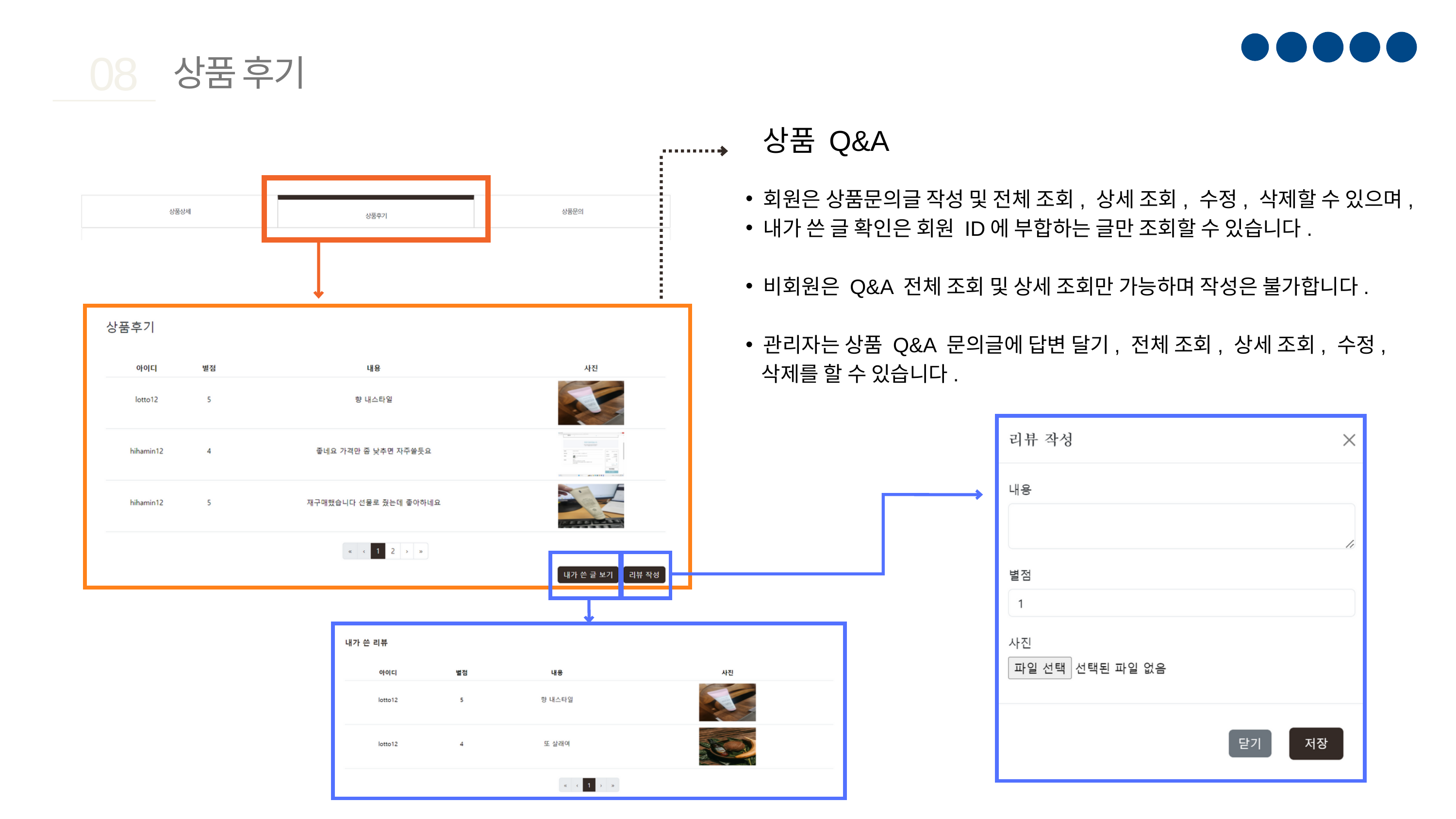

08
상품 후기

상품 Q&A

회원은 상품문의글 작성 및 전체 조회, 상세 조회, 수정, 삭제할 수 있으며,
내가 쓴 글 확인은 회원 ID에 부합하는 글만 조회할 수 있습니다.

비회원은 Q&A 전체 조회 및 상세 조회만 가능하며 작성은 불가합니다.

관리자는 상품 Q&A 문의글에 답변 달기, 전체 조회, 상세 조회, 수정,
      삭제를 할 수 있습니다.